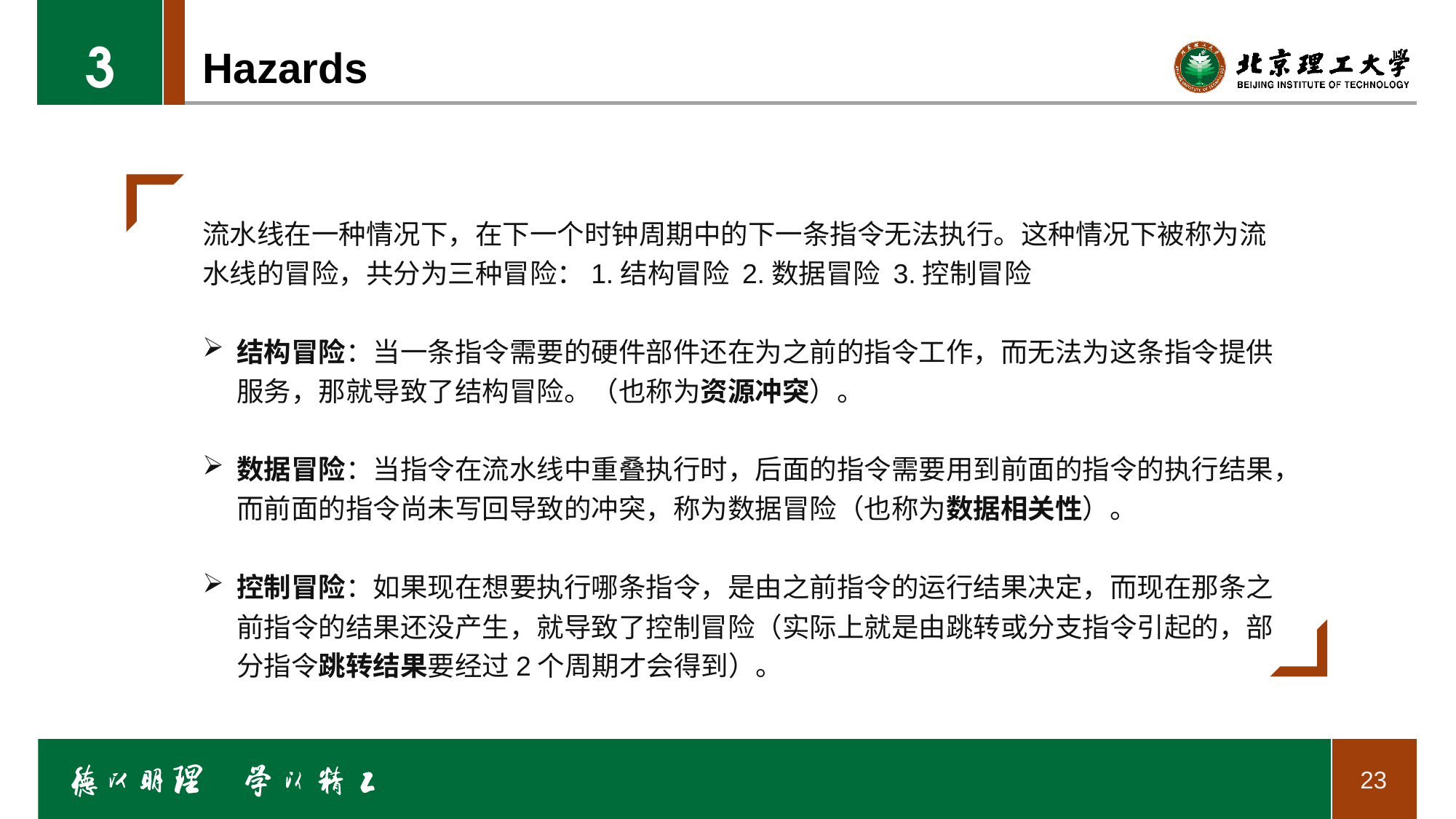

3
# Hazards

流水线在一种情况下，在下一个时钟周期中的下一条指令无法执行。这种情况下被称为流水线的冒险，共分为三种冒险：1.结构冒险 2.数据冒险 3.控制冒险

结构冒险：当一条指令需要的硬件部件还在为之前的指令工作，而无法为这条指令提供服务，那就导致了结构冒险。（也称为资源冲突）。

数据冒险：当指令在流水线中重叠执行时，后面的指令需要用到前面的指令的执行结果，而前面的指令尚未写回导致的冲突，称为数据冒险（也称为数据相关性）。

控制冒险：如果现在想要执行哪条指令，是由之前指令的运行结果决定，而现在那条之前指令的结果还没产生，就导致了控制冒险（实际上就是由跳转或分支指令引起的，部分指令跳转结果要经过2个周期才会得到）。